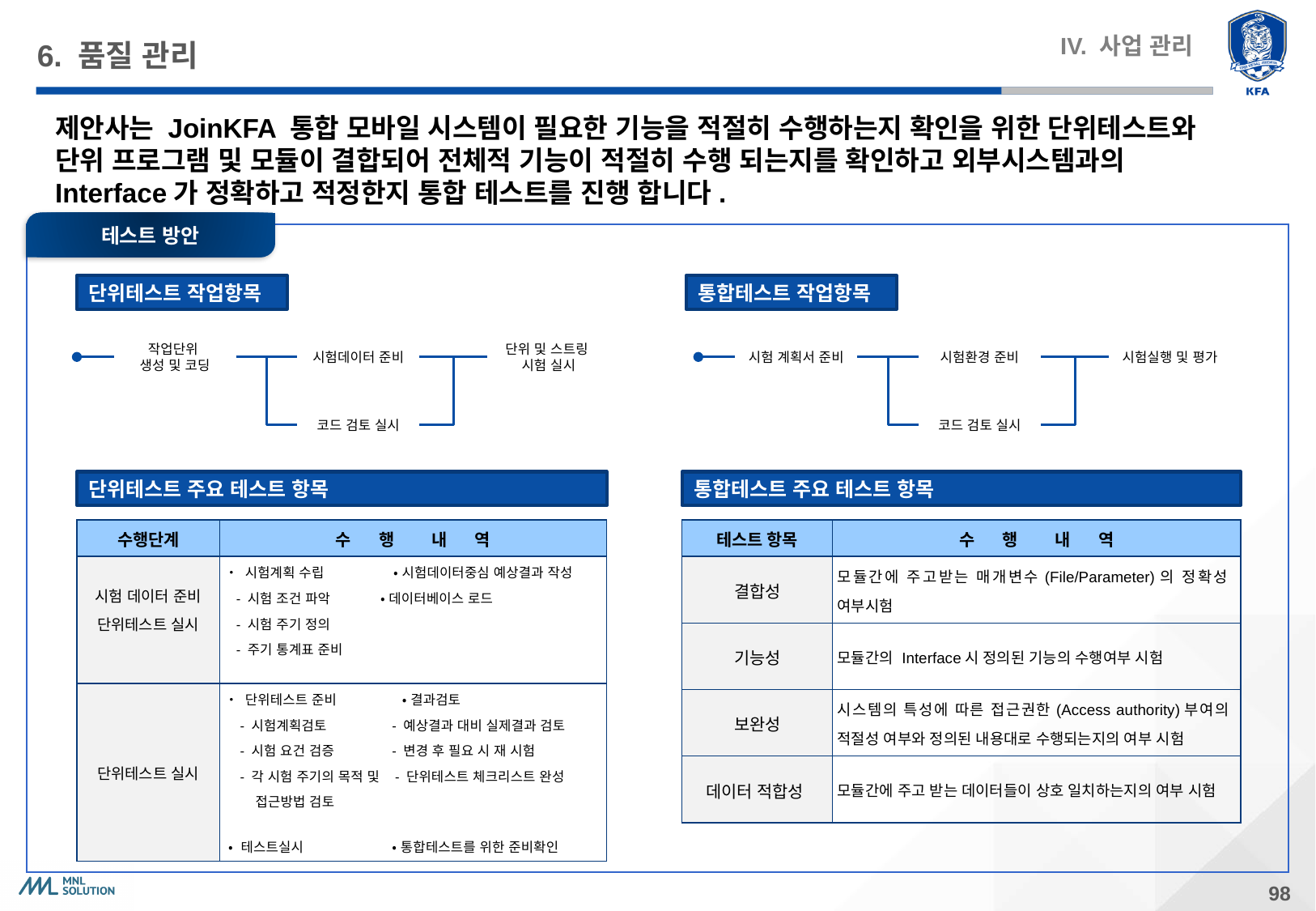

# 6. 품질 관리
IV. 사업 관리
제안사는 JoinKFA 통합 모바일 시스템이 필요한 기능을 적절히 수행하는지 확인을 위한 단위테스트와 단위 프로그램 및 모듈이 결합되어 전체적 기능이 적절히 수행 되는지를 확인하고 외부시스템과의 Interface가 정확하고 적정한지 통합 테스트를 진행 합니다.
테스트 방안

단위테스트 작업항목
통합테스트 작업항목
작업단위
생성 및 코딩
시험데이터 준비
단위 및 스트링
시험 실시
시험 계획서 준비
시험환경 준비
시험실행 및 평가
코드 검토 실시
코드 검토 실시
단위테스트 주요 테스트 항목
통합테스트 주요 테스트 항목
| 수행단계 | 수 행 내 역 |
| --- | --- |
| 시험 데이터 준비 단위테스트 실시 | • 시험계획 수립 • 시험데이터중심 예상결과 작성 - 시험 조건 파악 • 데이터베이스 로드 - 시험 주기 정의 - 주기 통계표 준비 |
| 단위테스트 실시 | • 단위테스트 준비 • 결과검토 - 시험계획검토 - 예상결과 대비 실제결과 검토 - 시험 요건 검증 - 변경 후 필요 시 재 시험 - 각 시험 주기의 목적 및 - 단위테스트 체크리스트 완성 접근방법 검토 • 테스트실시 • 통합테스트를 위한 준비확인 |
| 테스트 항목 | 수 행 내 역 |
| --- | --- |
| 결합성 | 모듈간에 주고받는 매개변수(File/Parameter)의 정확성 여부시험 |
| 기능성 | 모듈간의 Interface시 정의된 기능의 수행여부 시험 |
| 보완성 | 시스템의 특성에 따른 접근권한(Access authority)부여의 적절성 여부와 정의된 내용대로 수행되는지의 여부 시험 |
| 데이터 적합성 | 모듈간에 주고 받는 데이터들이 상호 일치하는지의 여부 시험 |